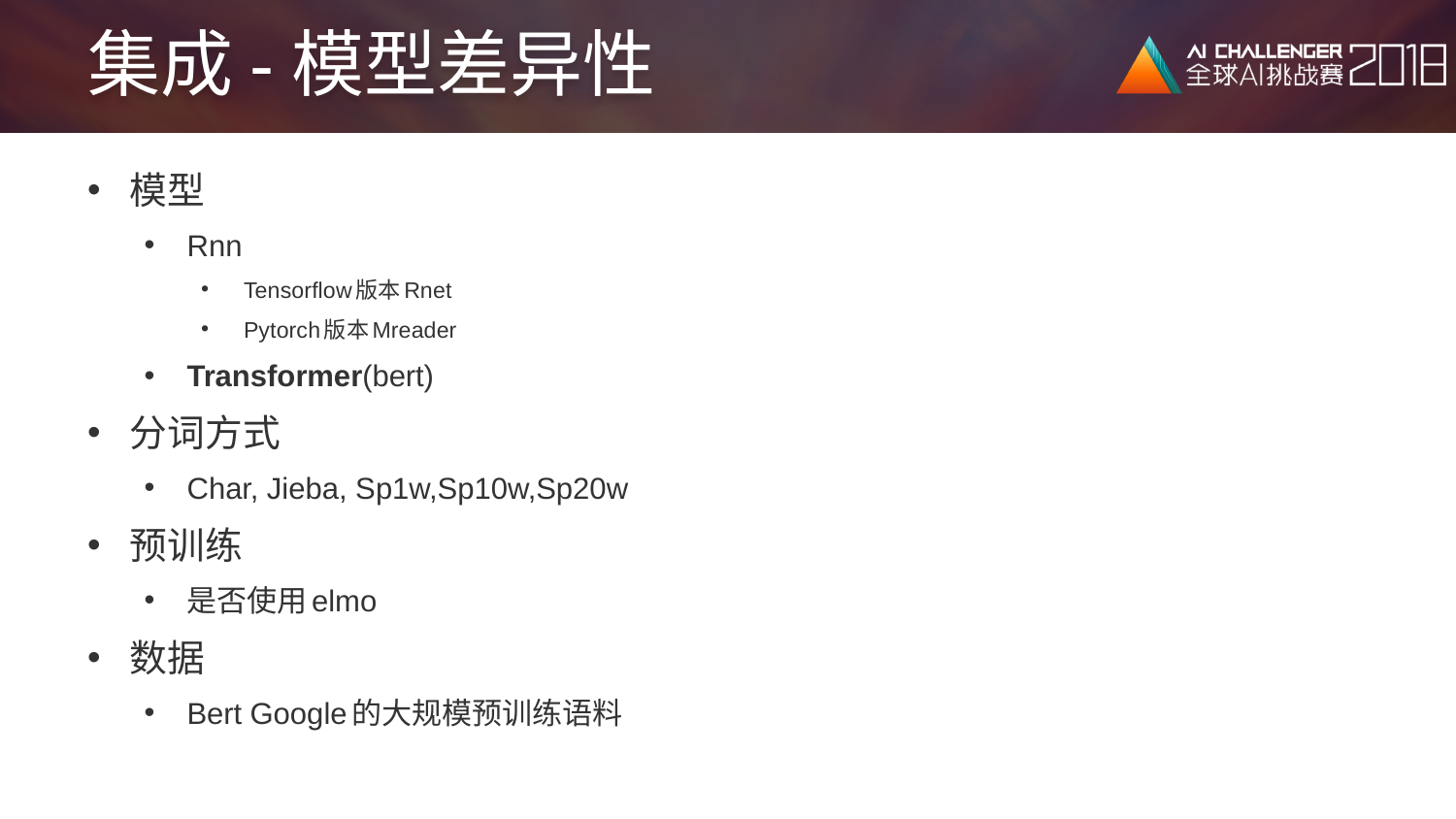

# 集成-模型差异性
模型
Rnn
Tensorflow版本Rnet
Pytorch版本Mreader
Transformer(bert)
分词方式
Char, Jieba, Sp1w,Sp10w,Sp20w
预训练
是否使用elmo
数据
Bert Google的大规模预训练语料